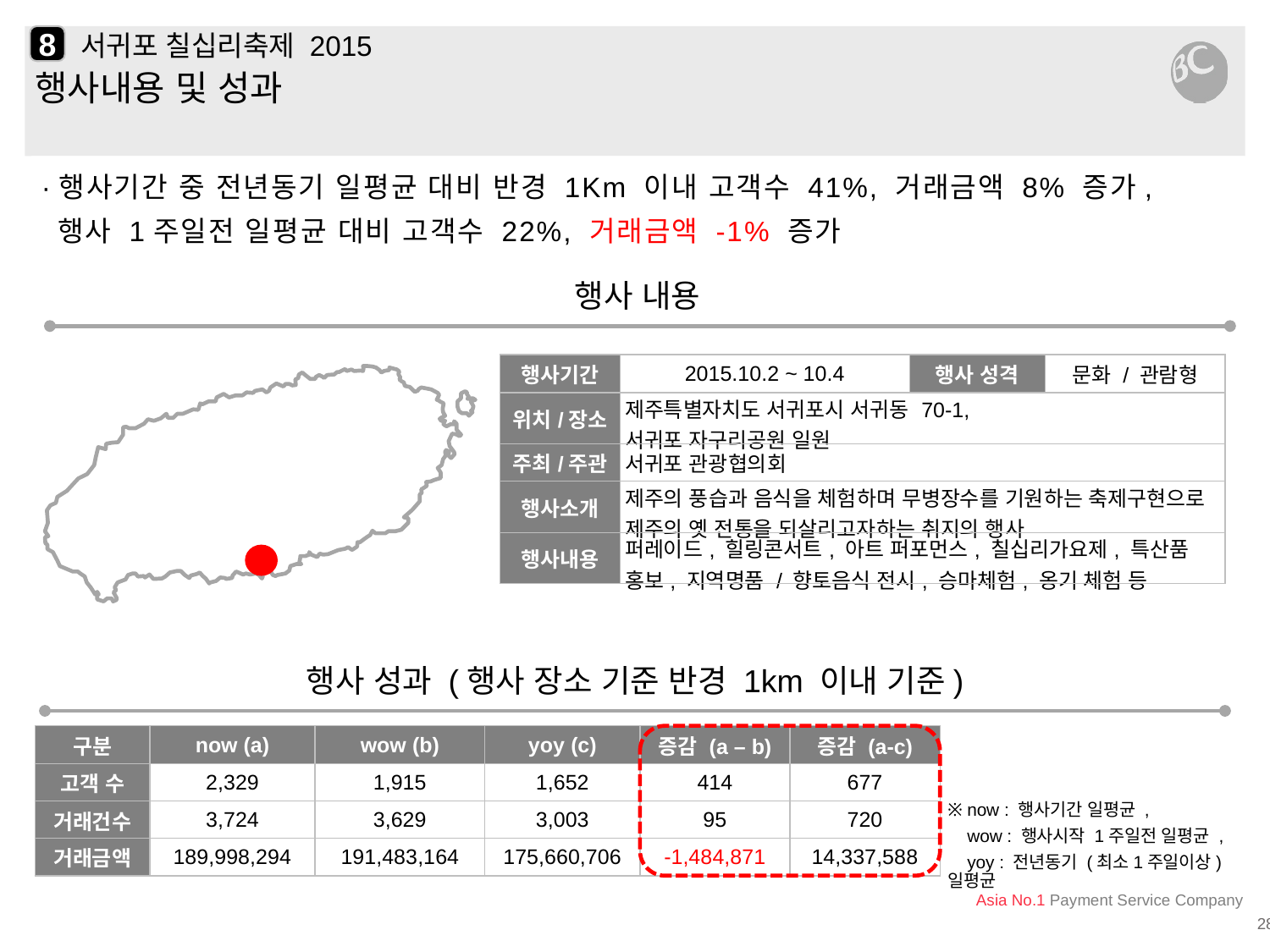

8
# 서귀포 칠십리축제 2015
행사내용 및 성과
·행사기간 중 전년동기 일평균 대비 반경 1Km 이내 고객수 41%, 거래금액 8% 증가,
 행사 1주일전 일평균 대비 고객수 22%, 거래금액 -1% 증가
행사 내용
| 행사기간 | 2015.10.2 ~ 10.4 | 행사 성격 | 문화 / 관람형 |
| --- | --- | --- | --- |
| 위치/장소 | 제주특별자치도 서귀포시 서귀동 70-1, 서귀포 자구리공원 일원 |  |  |
| 주최/주관 | 서귀포 관광협의회 |  |  |
| 행사소개 | 제주의 풍습과 음식을 체험하며 무병장수를 기원하는 축제구현으로 제주의 옛 전통을 되살리고자하는 취지의 행사 |  |  |
| 행사내용 | 퍼레이드, 힐링콘서트, 아트 퍼포먼스, 칠십리가요제, 특산품 홍보, 지역명품 / 향토음식 전시, 승마체험, 옹기 체험 등 |  |  |

행사 성과 (행사 장소 기준 반경 1km 이내 기준)
| 구분 | now (a) | wow (b) | yoy (c) | 증감 (a – b) | 증감 (a-c) |
| --- | --- | --- | --- | --- | --- |
| 고객 수 | 2,329 | 1,915 | 1,652 | 414 | 677 |
| 거래건수 | 3,724 | 3,629 | 3,003 | 95 | 720 |
| 거래금액 | 189,998,294 | 191,483,164 | 175,660,706 | -1,484,871 | 14,337,588 |

※ now : 행사기간 일평균 ,
    wow : 행사시작 1주일전 일평균 ,
    yoy : 전년동기 (최소1주일이상) 일평균